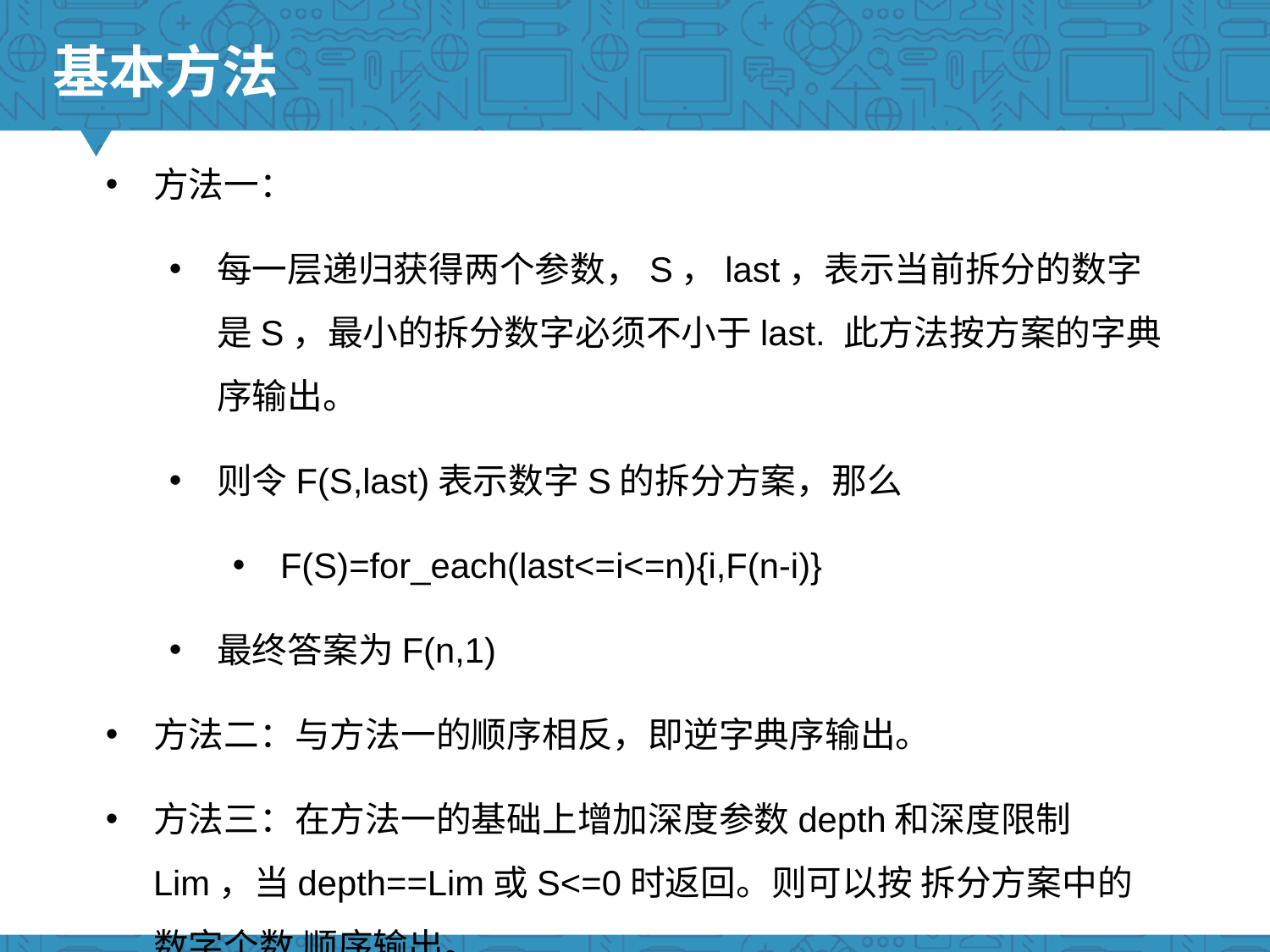

基本方法
4
方法一：
每一层递归获得两个参数，S，last，表示当前拆分的数字是S，最小的拆分数字必须不小于last. 此方法按方案的字典序输出。
则令F(S,last)表示数字S的拆分方案，那么
F(S)=for_each(last<=i<=n){i,F(n-i)}
最终答案为F(n,1)
方法二：与方法一的顺序相反，即逆字典序输出。
方法三：在方法一的基础上增加深度参数depth和深度限制Lim，当depth==Lim或S<=0时返回。则可以按 拆分方案中的数字个数 顺序输出。